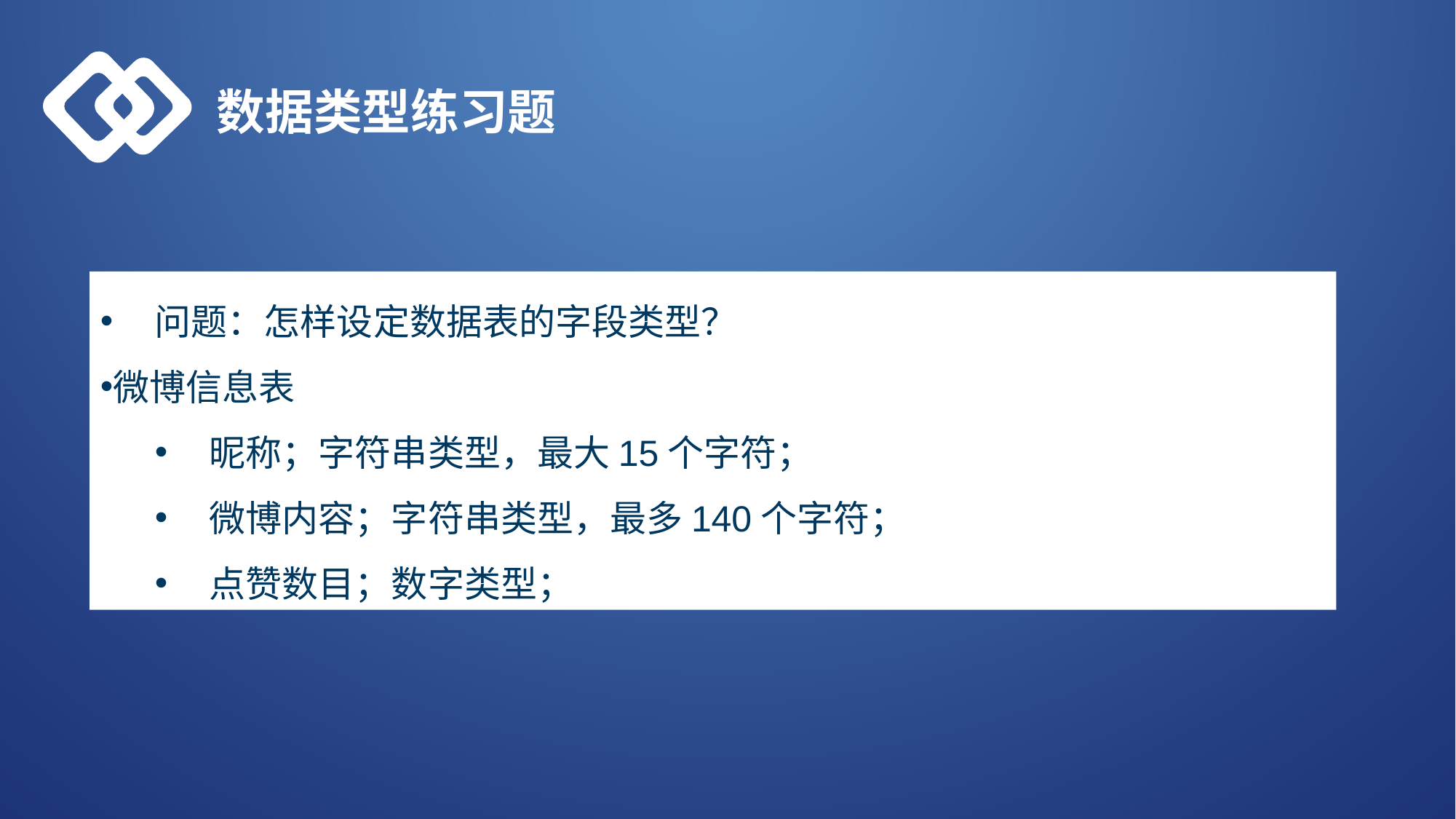

数据类型练习题

问题：怎样设定数据表的字段类型？
微博信息表
昵称；字符串类型，最大15个字符；
微博内容；字符串类型，最多140个字符；
点赞数目；数字类型；